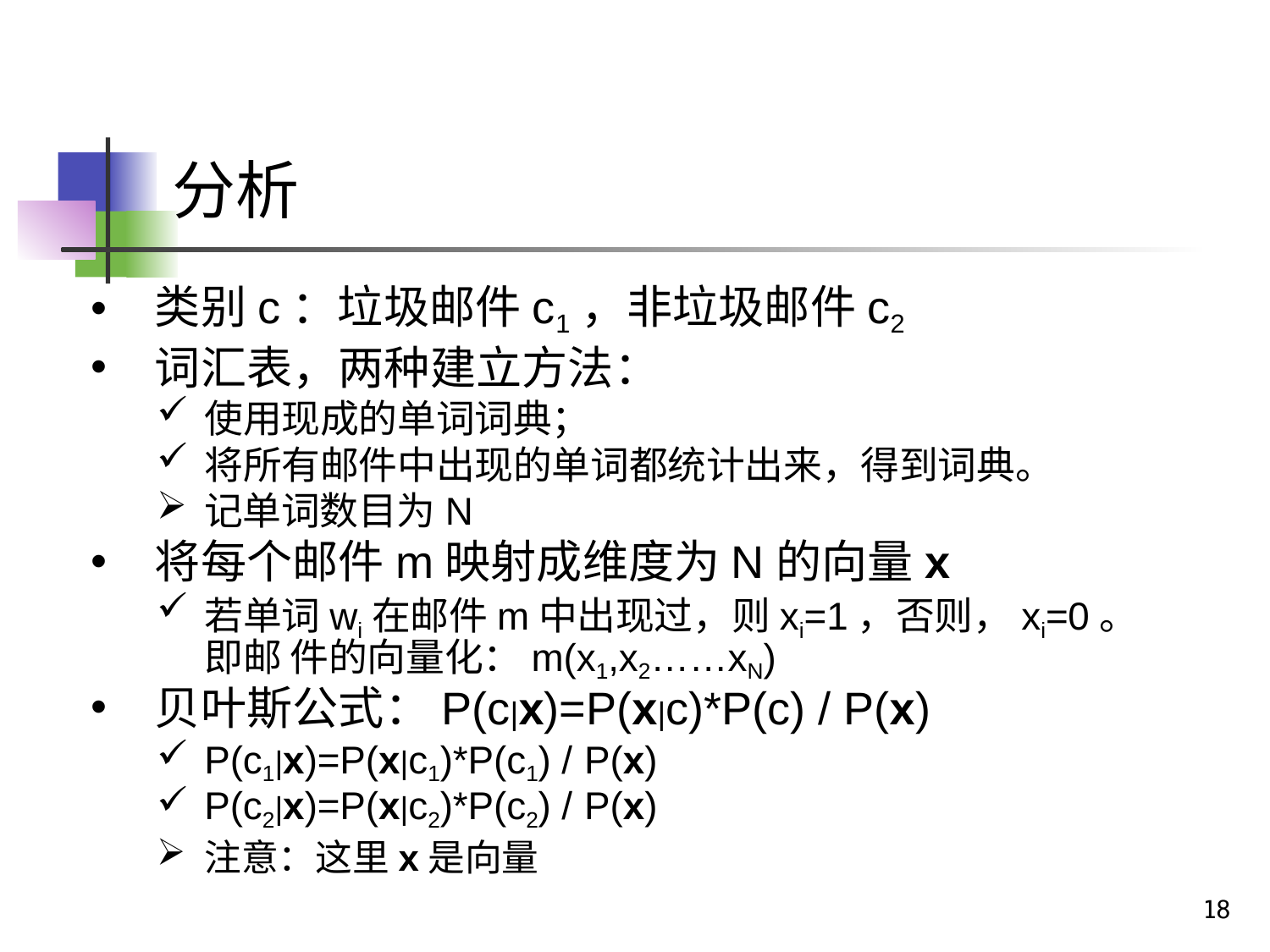

# 分析
类别c：垃圾邮件c1，非垃圾邮件c2
词汇表，两种建立方法：
使用现成的单词词典；
将所有邮件中出现的单词都统计出来，得到词典。
记单词数目为N
将每个邮件m映射成维度为N的向量x
若单词wi在邮件m中出现过，则xi=1，否则，xi=0。即邮 件的向量化：m(x1,x2……xN)
贝叶斯公式：P(c|x)=P(x|c)*P(c) / P(x)
P(c1|x)=P(x|c1)*P(c1) / P(x)
P(c2|x)=P(x|c2)*P(c2) / P(x)
注意：这里x是向量
18